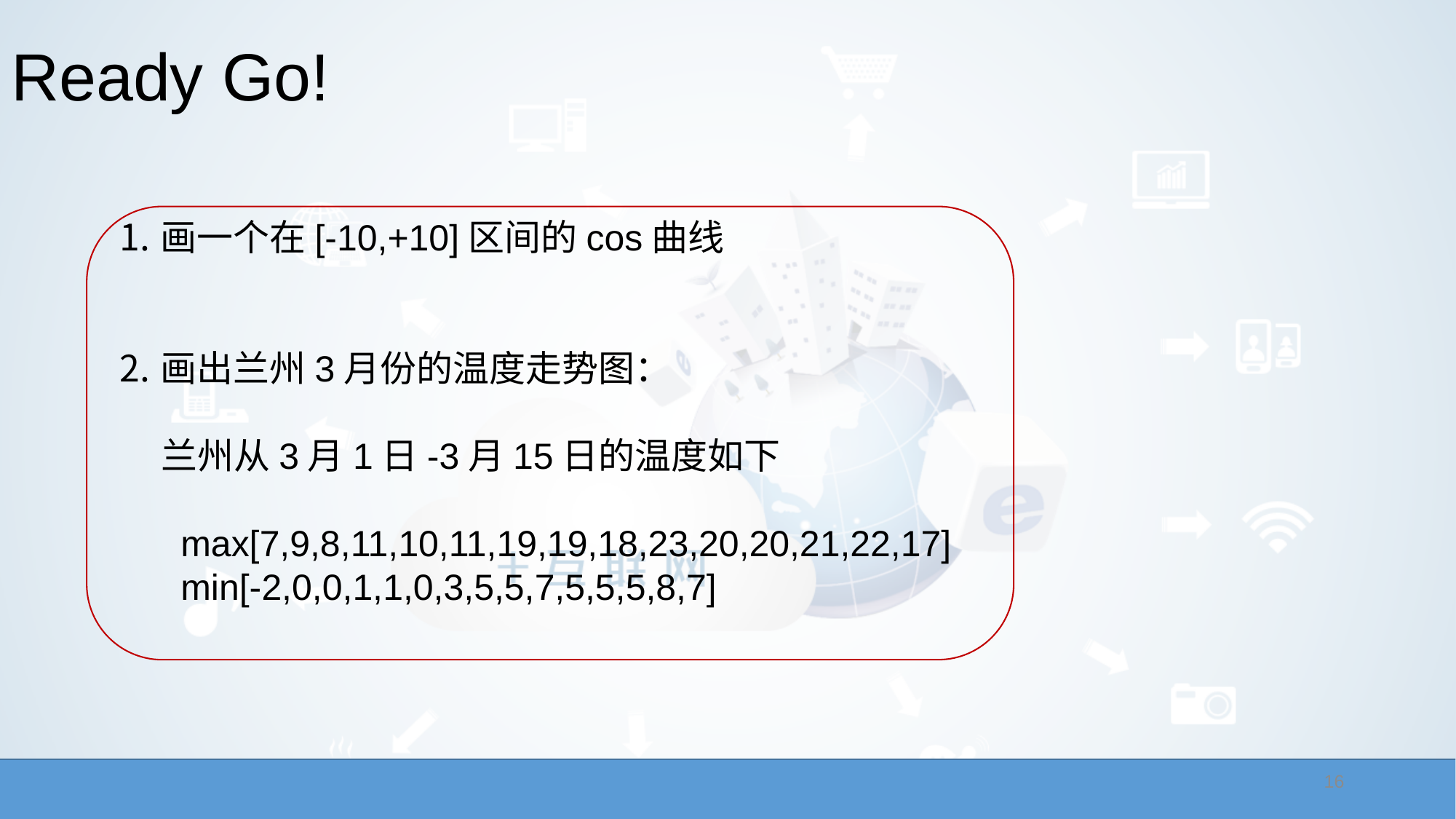

# Ready Go!
画一个在[-10,+10]区间的cos曲线

画出兰州3月份的温度走势图：

    兰州从3月1日-3月15日的温度如下

      max[7,9,8,11,10,11,19,19,18,23,20,20,21,22,17]
      min[-2,0,0,1,1,0,3,5,5,7,5,5,5,8,7]

16